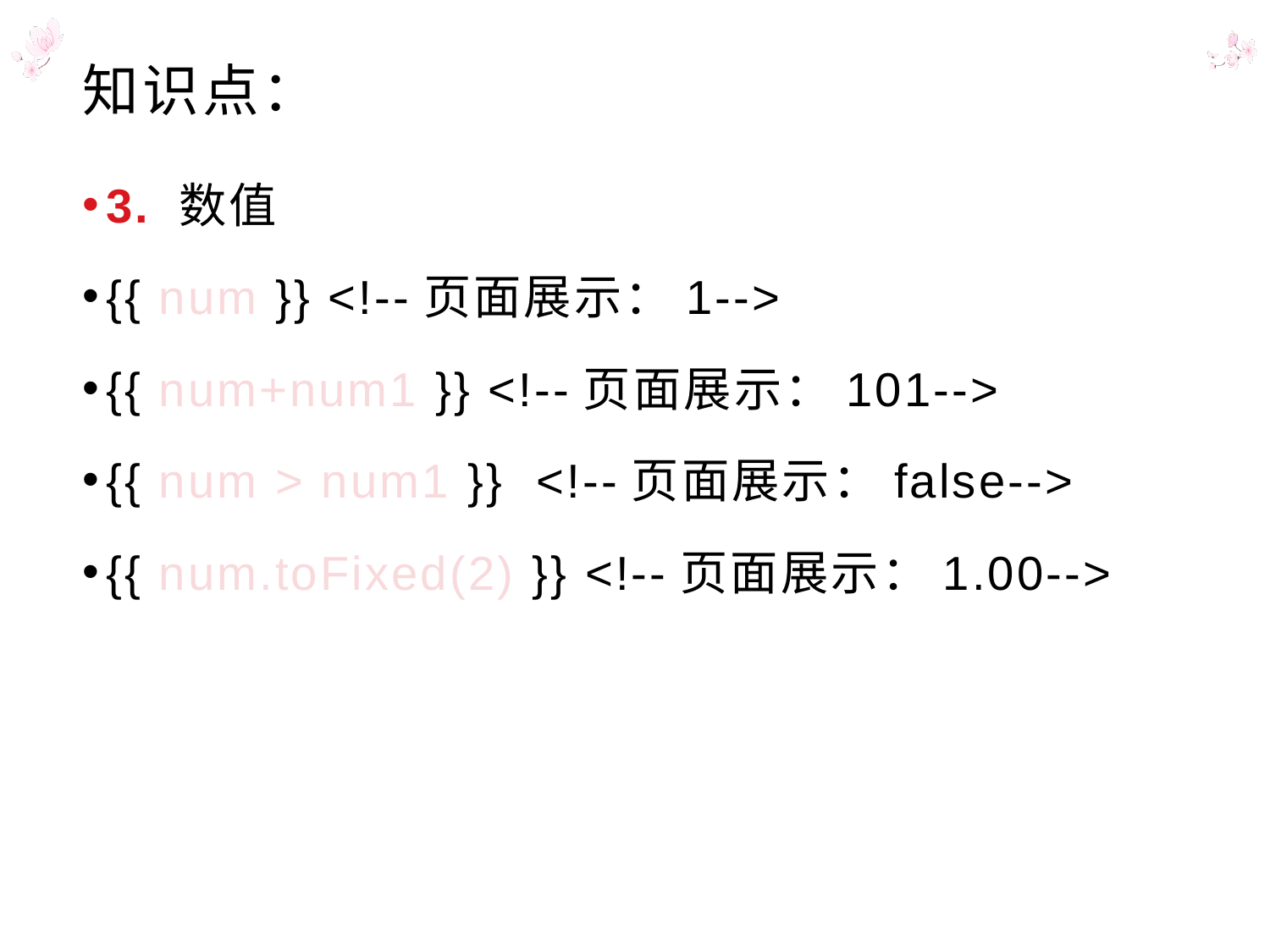

# 知识点：
3. 数值
{{ num }} <!--页面展示：1-->
{{ num+num1 }} <!--页面展示：101-->
{{ num > num1 }}  <!--页面展示：false-->
{{ num.toFixed(2) }} <!--页面展示：1.00-->